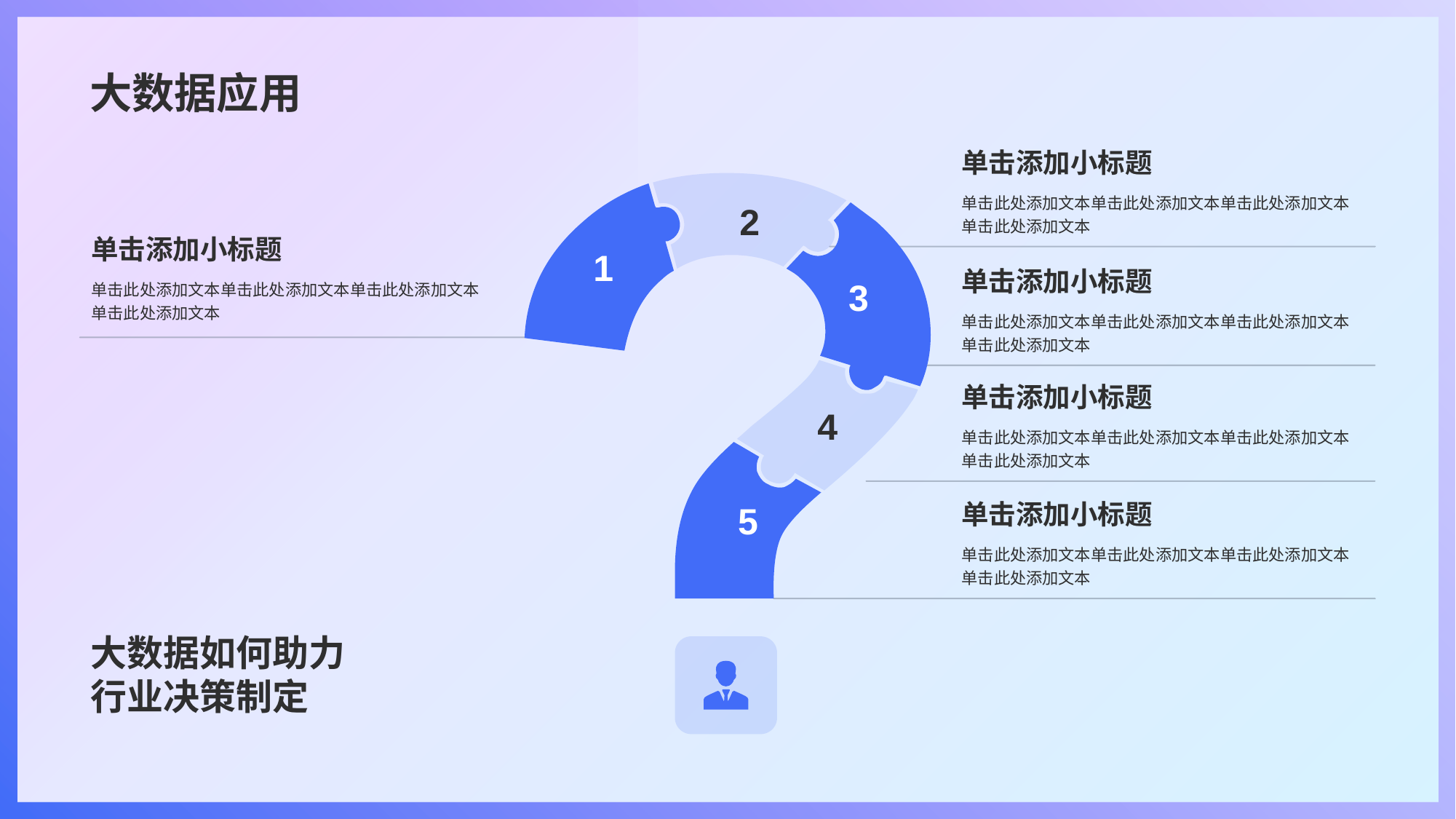

# 大数据应用
单击添加小标题
2
单击此处添加文本单击此处添加文本单击此处添加文本单击此处添加文本
1
单击添加小标题
单击此处添加文本单击此处添加文本单击此处添加文本单击此处添加文本

3
单击添加小标题
单击此处添加文本单击此处添加文本单击此处添加文本单击此处添加文本
4
单击添加小标题
单击此处添加文本单击此处添加文本单击此处添加文本单击此处添加文本
5
单击添加小标题
单击此处添加文本单击此处添加文本单击此处添加文本单击此处添加文本
大数据如何助力行业决策制定